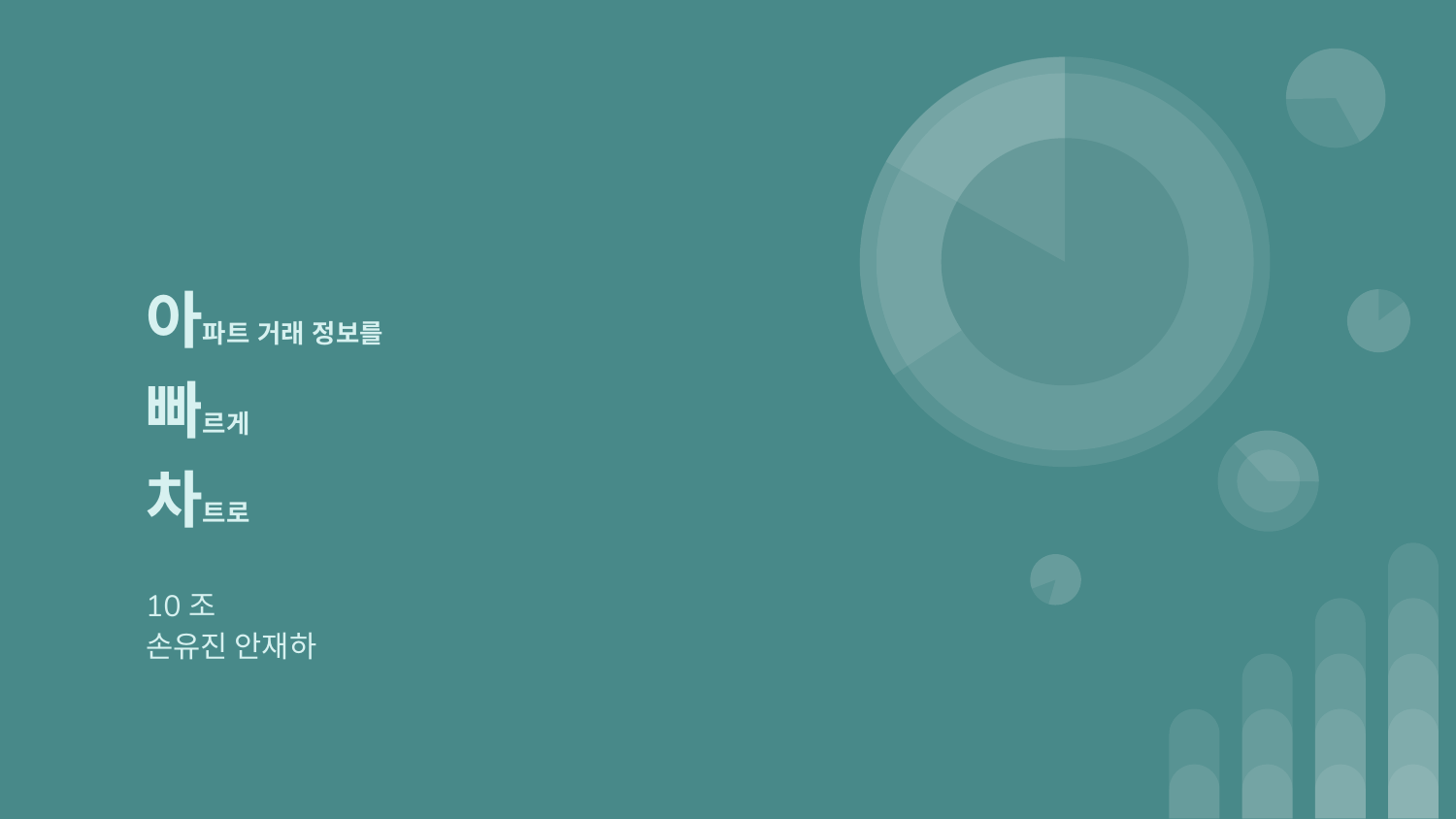

# 아파트 거래 정보를
빠르게
차트로
10조
손유진 안재하